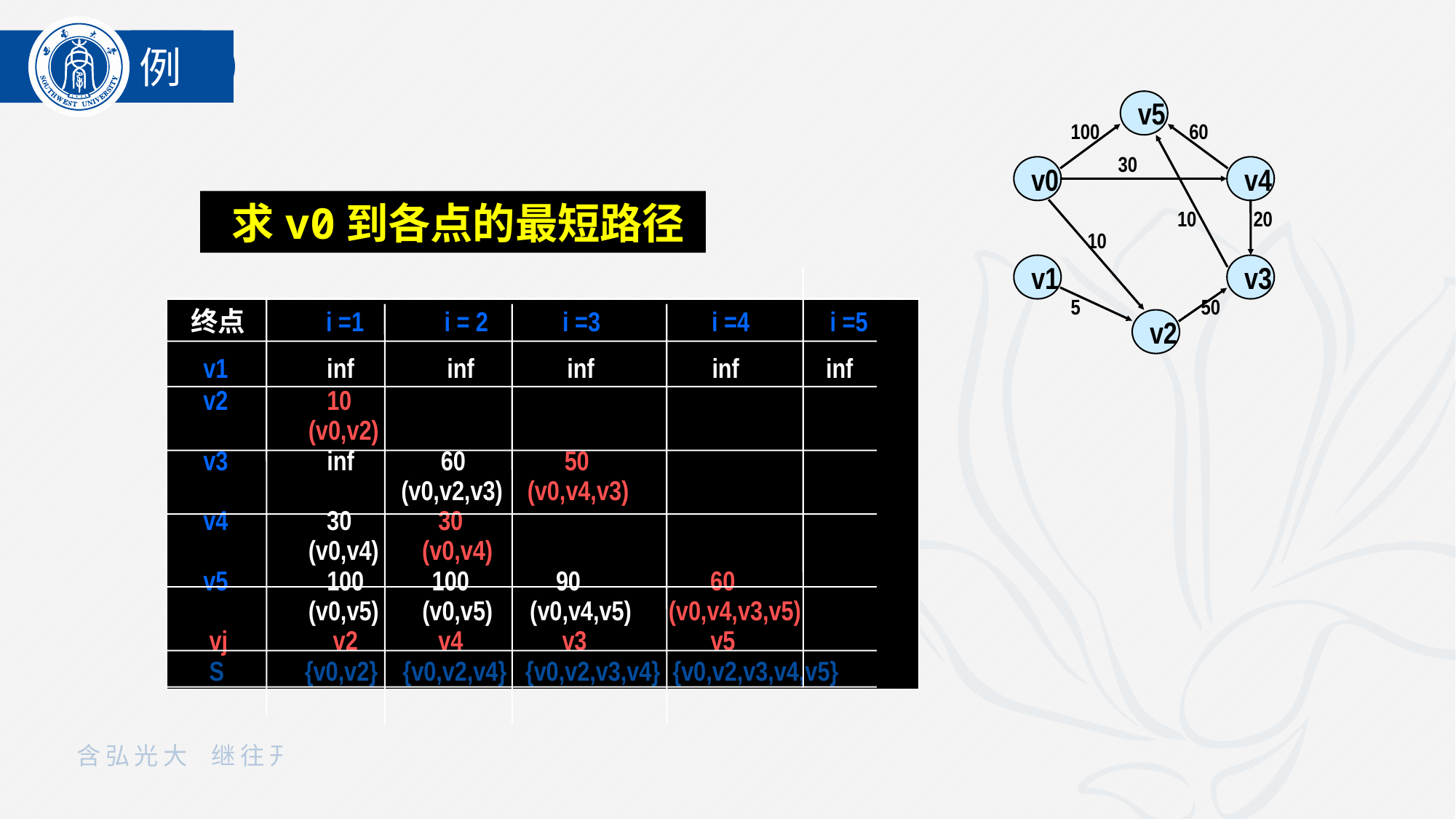

例
v5
100
60

30
v0
v4

10

 10
v1
v3
5

50
v2
 20
求v0到各点的最短路径

终点            i =1             i = 2            i =3                  i =4             i =5
  v1                inf               inf               inf                   inf              inf
  v2                10
                   (v0,v2)
  v3                inf              60                50
                                  (v0,v2,v3)    (v0,v4,v3)
  v4                30              30
                   (v0,v4)       (v0,v4)
  v5                100           100              90                     60
                   (v0,v5)       (v0,v5)      (v0,v4,v5)      (v0,v4,v3,v5)
   vj                 v2             v4                v3                    v5
   S             {v0,v2}    {v0,v2,v4}   {v0,v2,v3,v4}  {v0,v2,v3,v4,v5}